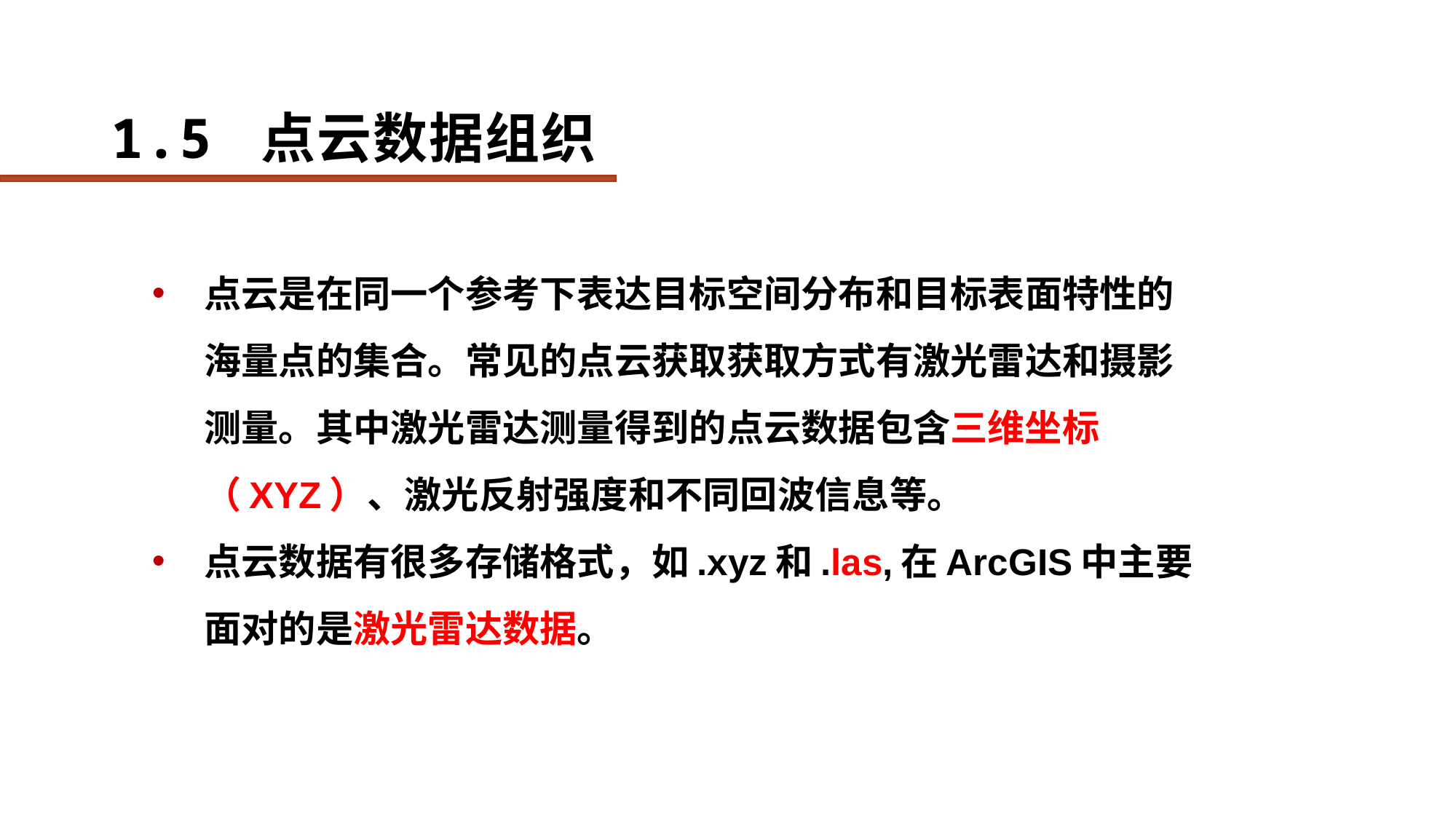

# 1.5 点云数据组织
点云是在同一个参考下表达目标空间分布和目标表面特性的海量点的集合。常见的点云获取获取方式有激光雷达和摄影测量。其中激光雷达测量得到的点云数据包含三维坐标（XYZ）、激光反射强度和不同回波信息等。
点云数据有很多存储格式，如.xyz和.las,在ArcGIS中主要面对的是激光雷达数据。